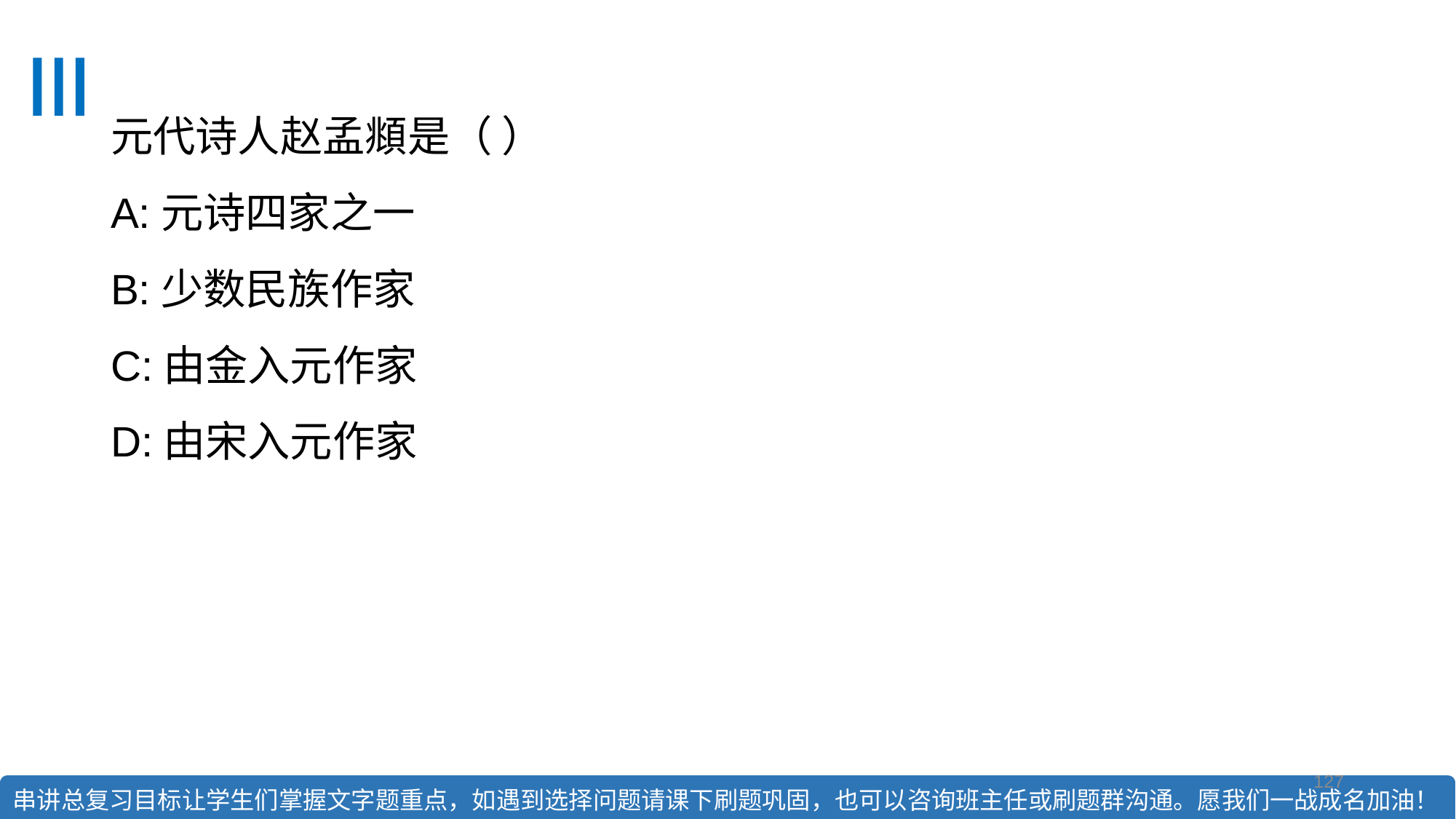

# 元代诗人赵孟頫是（ ） A:元诗四家之一 B:少数民族作家 C:由金入元作家 D:由宋入元作家
127